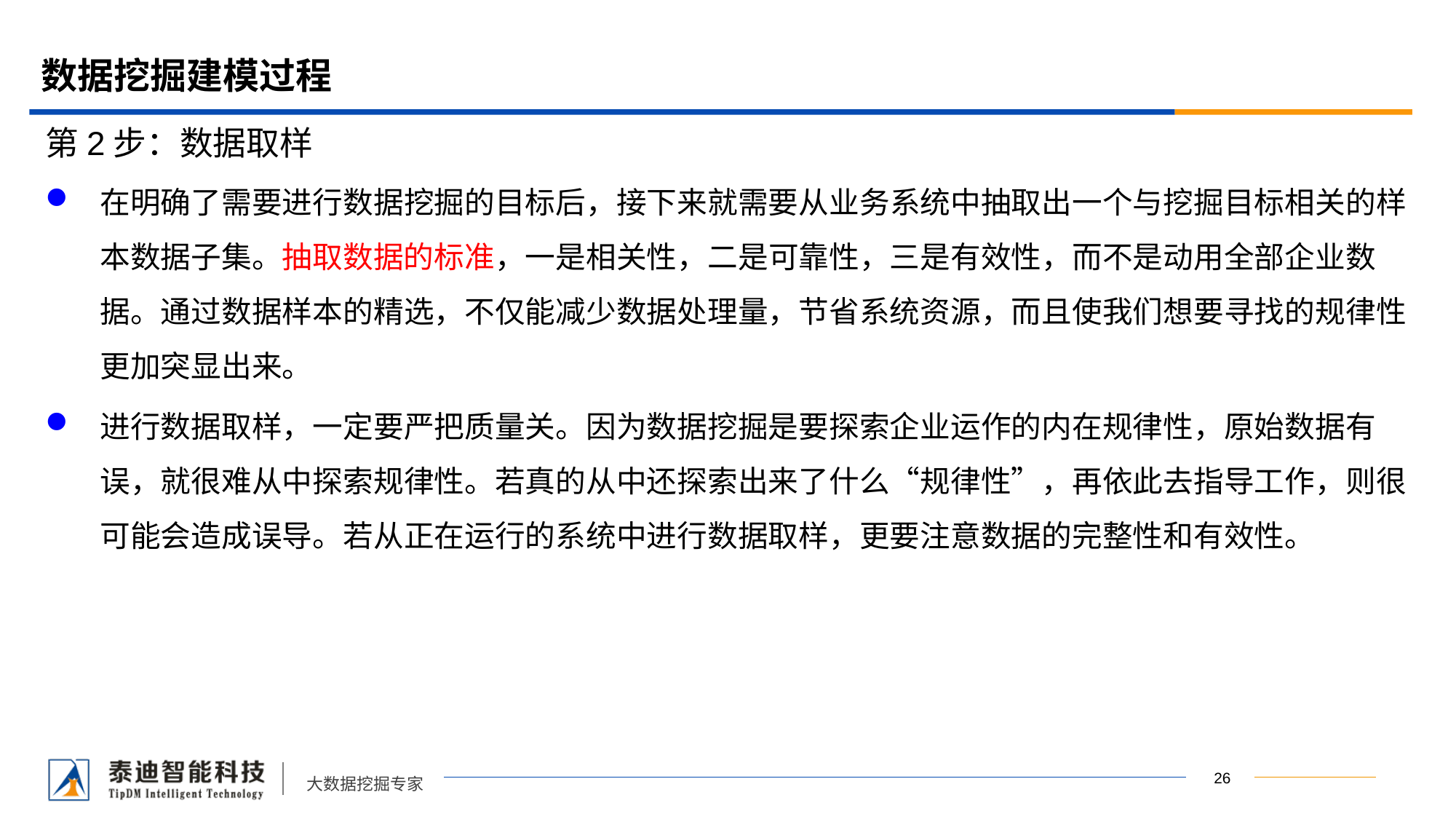

# 数据挖掘建模过程
第2步：数据取样
在明确了需要进行数据挖掘的目标后，接下来就需要从业务系统中抽取出一个与挖掘目标相关的样本数据子集。抽取数据的标准，一是相关性，二是可靠性，三是有效性，而不是动用全部企业数据。通过数据样本的精选，不仅能减少数据处理量，节省系统资源，而且使我们想要寻找的规律性更加突显出来。
进行数据取样，一定要严把质量关。因为数据挖掘是要探索企业运作的内在规律性，原始数据有误，就很难从中探索规律性。若真的从中还探索出来了什么“规律性”，再依此去指导工作，则很可能会造成误导。若从正在运行的系统中进行数据取样，更要注意数据的完整性和有效性。